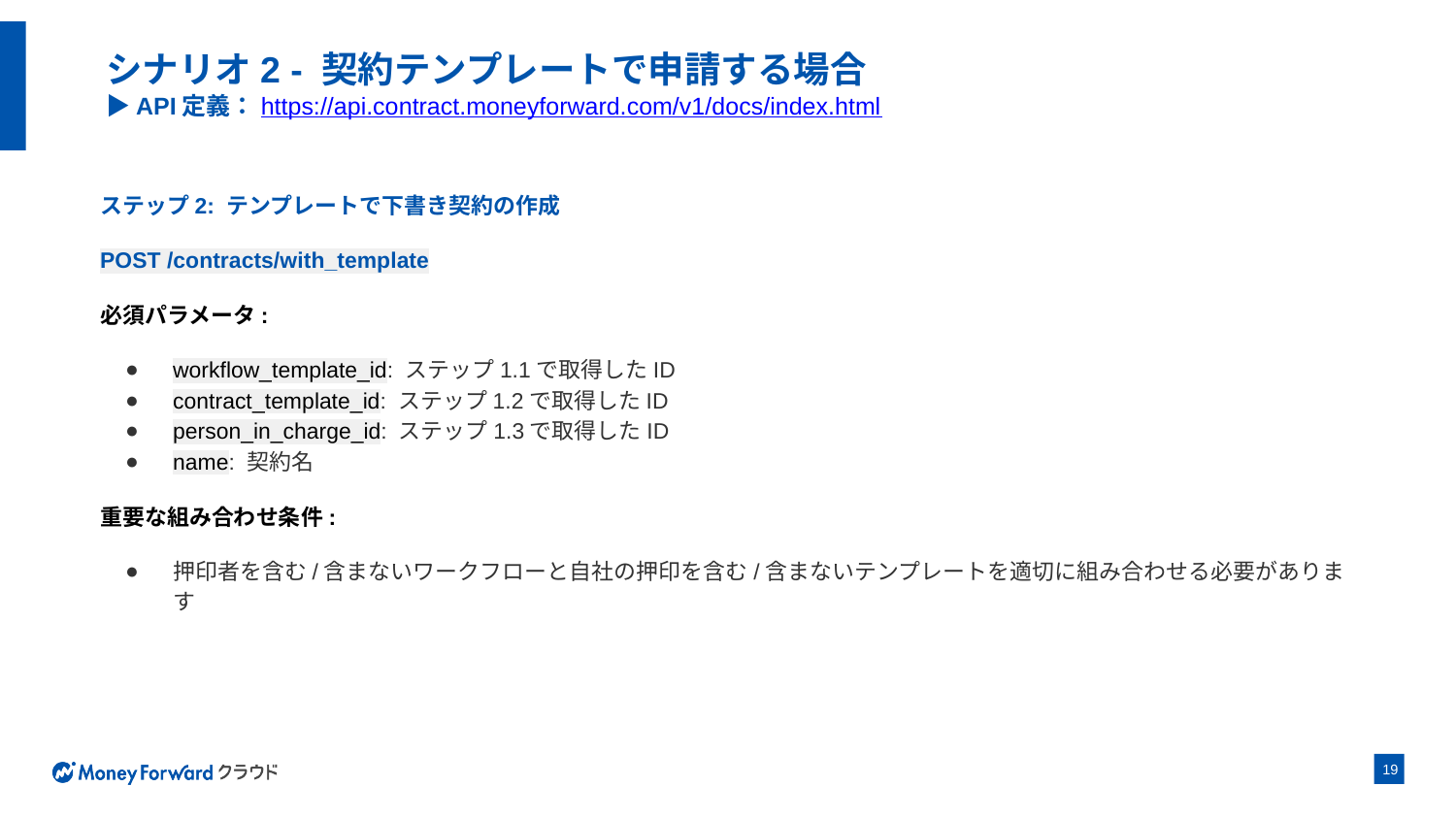

# シナリオ2 - 契約テンプレートで申請する場合 ▶API定義：https://api.contract.moneyforward.com/v1/docs/index.html
ステップ2: テンプレートで下書き契約の作成
POST /contracts/with_template
必須パラメータ:
workflow_template_id: ステップ1.1で取得したID
contract_template_id: ステップ1.2で取得したID
person_in_charge_id: ステップ1.3で取得したID
name: 契約名
重要な組み合わせ条件:
押印者を含む/含まないワークフローと自社の押印を含む/含まないテンプレートを適切に組み合わせる必要があります

19